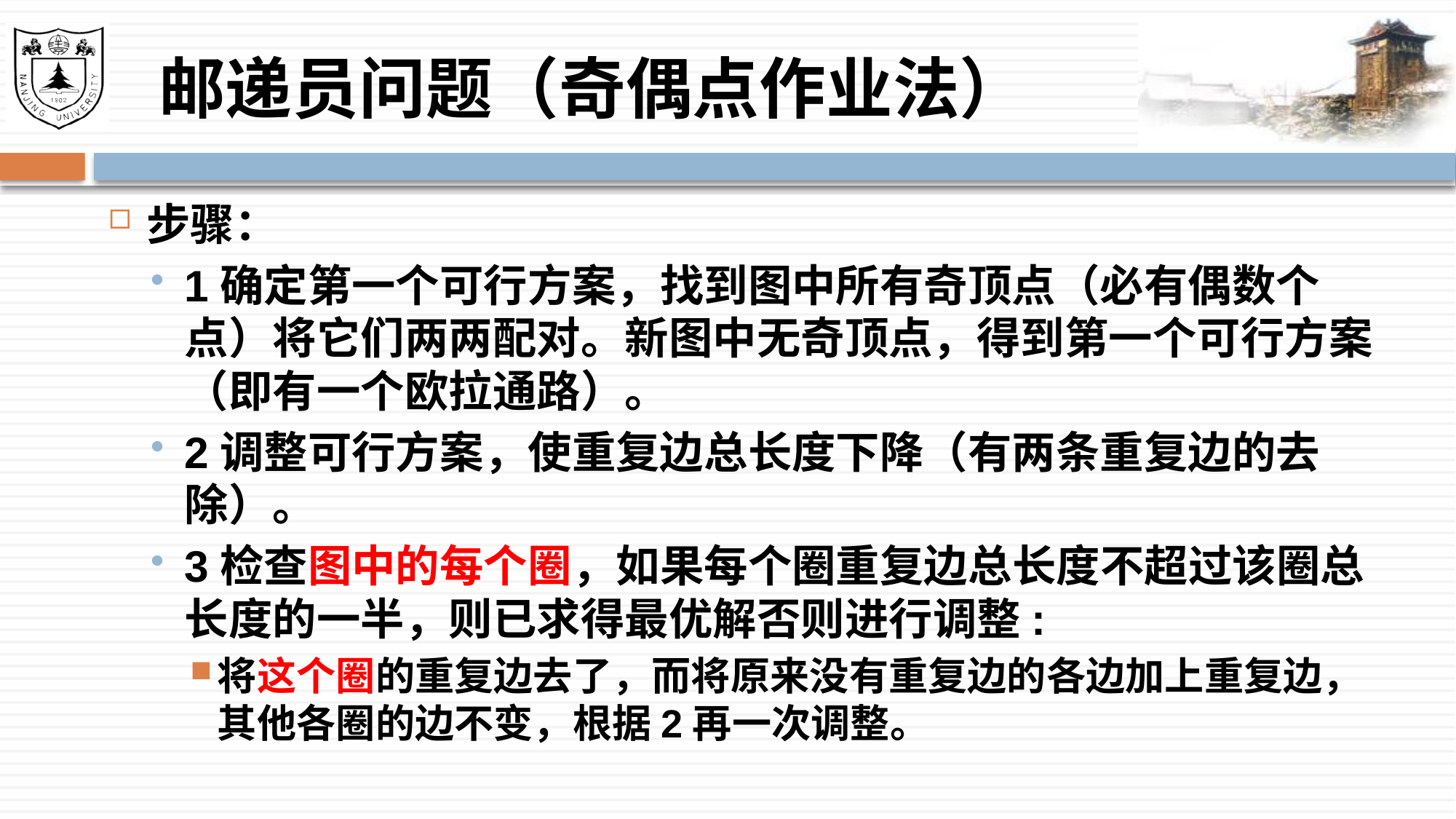

# 邮递员问题（奇偶点作业法）
步骤：
1确定第一个可行方案，找到图中所有奇顶点（必有偶数个点）将它们两两配对。新图中无奇顶点，得到第一个可行方案（即有一个欧拉通路）。
2调整可行方案，使重复边总长度下降（有两条重复边的去除）。
3检查图中的每个圈，如果每个圈重复边总长度不超过该圈总长度的一半，则已求得最优解否则进行调整:
将这个圈的重复边去了，而将原来没有重复边的各边加上重复边，其他各圈的边不变，根据2再一次调整。